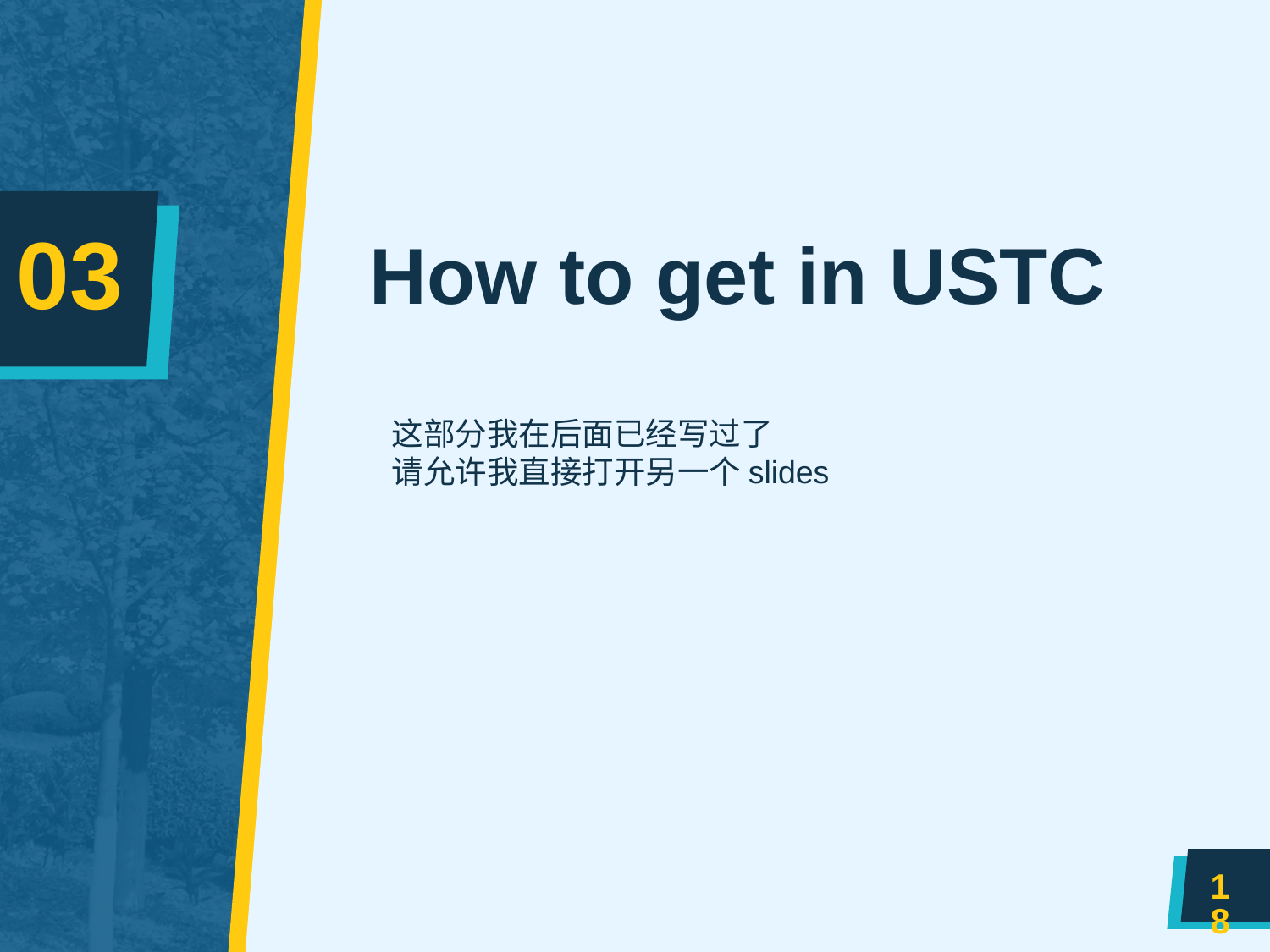

# How to get in USTC
03
这部分我在后面已经写过了
请允许我直接打开另一个slides
18